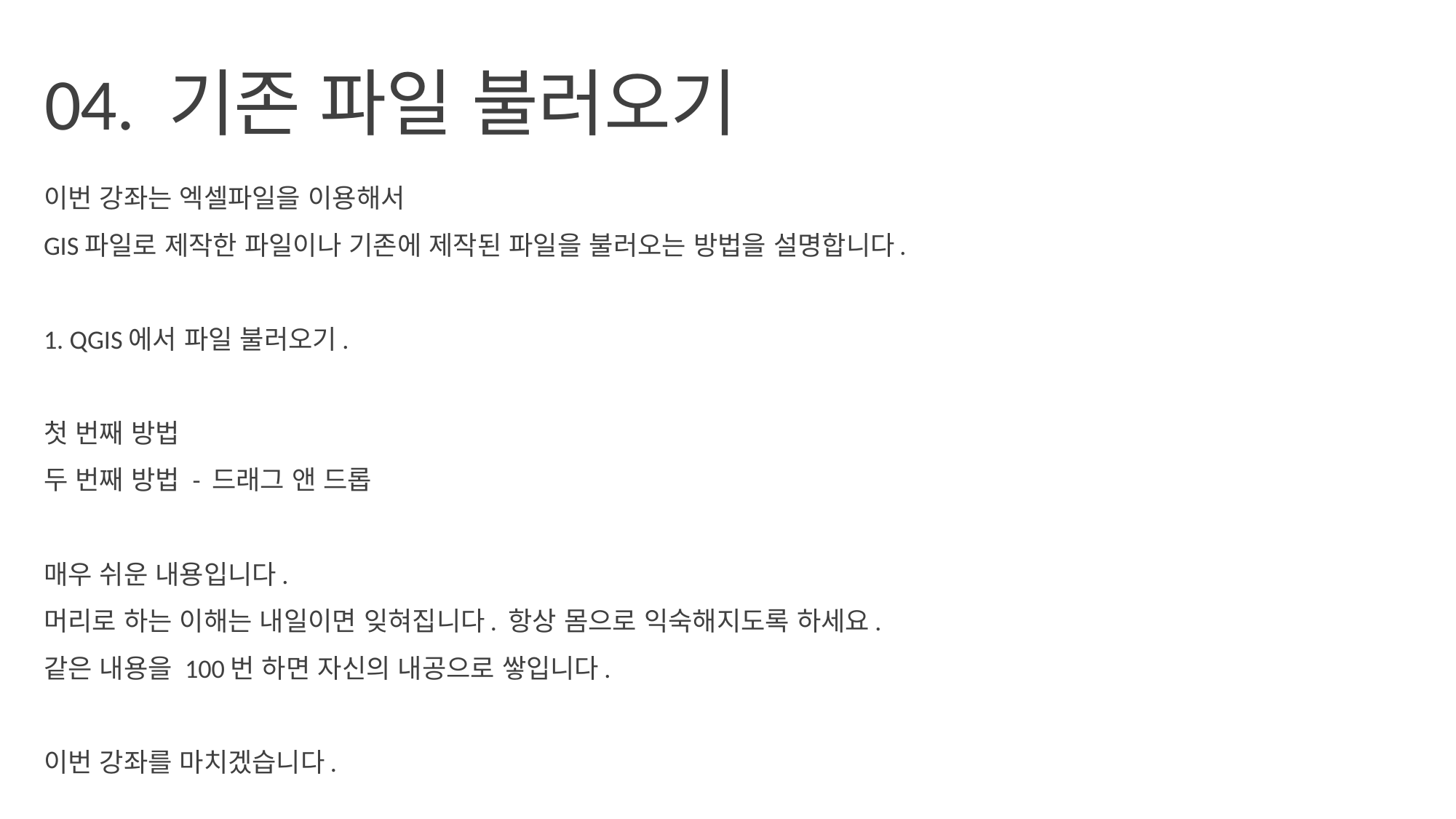

# 04. 기존 파일 불러오기
이번 강좌는 엑셀파일을 이용해서
GIS파일로 제작한 파일이나 기존에 제작된 파일을 불러오는 방법을 설명합니다.

1. QGIS에서 파일 불러오기.

첫 번째 방법
두 번째 방법 - 드래그 앤 드롭

매우 쉬운 내용입니다.
머리로 하는 이해는 내일이면 잊혀집니다. 항상 몸으로 익숙해지도록 하세요.
같은 내용을 100번 하면 자신의 내공으로 쌓입니다.

이번 강좌를 마치겠습니다.